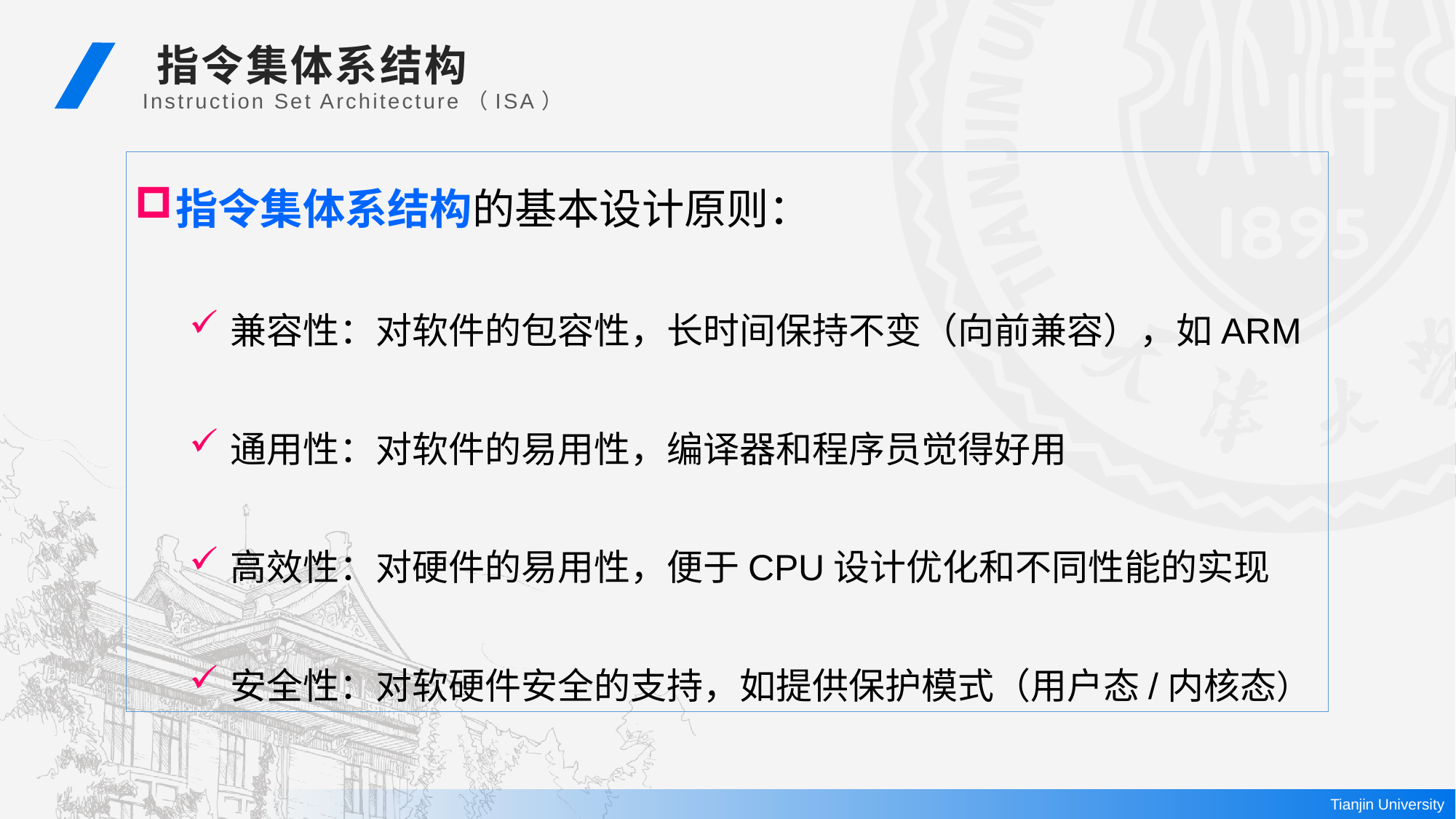

指令集体系结构
   Instruction Set Architecture（ISA）
指令集体系结构的基本设计原则：
兼容性：对软件的包容性，长时间保持不变（向前兼容），如ARM
通用性：对软件的易用性，编译器和程序员觉得好用
高效性：对硬件的易用性，便于CPU设计优化和不同性能的实现
安全性：对软硬件安全的支持，如提供保护模式（用户态/内核态）